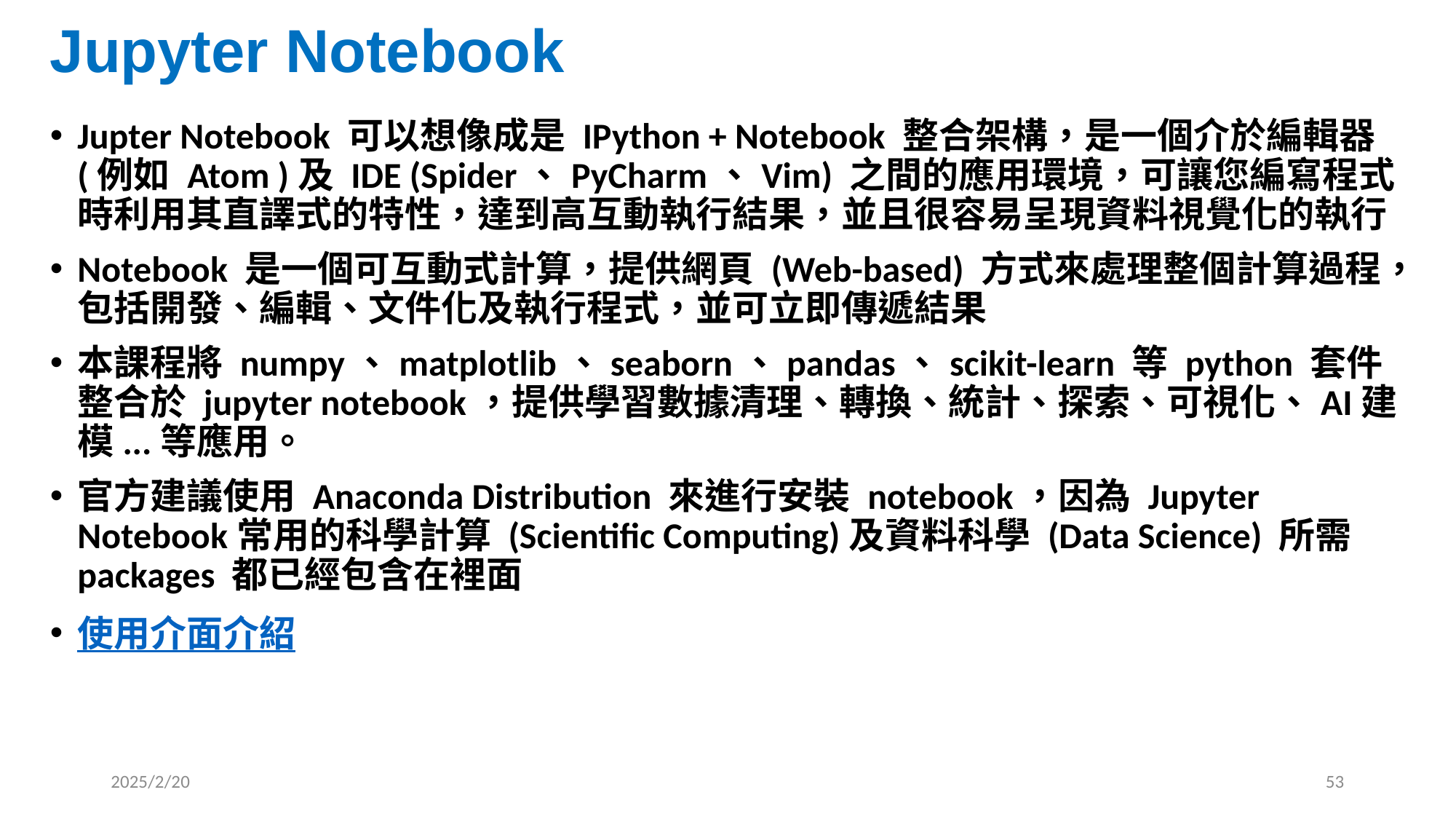

# Jupyter Notebook
Jupter Notebook 可以想像成是 IPython + Notebook 整合架構，是一個介於編輯器(例如 Atom )及 IDE (Spider、PyCharm、Vim) 之間的應用環境，可讓您編寫程式時利用其直譯式的特性，達到高互動執行結果，並且很容易呈現資料視覺化的執行
Notebook 是一個可互動式計算，提供網頁 (Web-based) 方式來處理整個計算過程，包括開發、編輯、文件化及執行程式，並可立即傳遞結果
本課程將 numpy、matplotlib、seaborn、pandas、scikit-learn 等 python 套件整合於 jupyter notebook，提供學習數據清理、轉換、統計、探索、可視化、AI建模...等應用。
官方建議使用 Anaconda Distribution 來進行安裝 notebook，因為 Jupyter Notebook常用的科學計算 (Scientific Computing)及資料科學 (Data Science) 所需 packages 都已經包含在裡面
使用介面介紹
2025/2/20
53